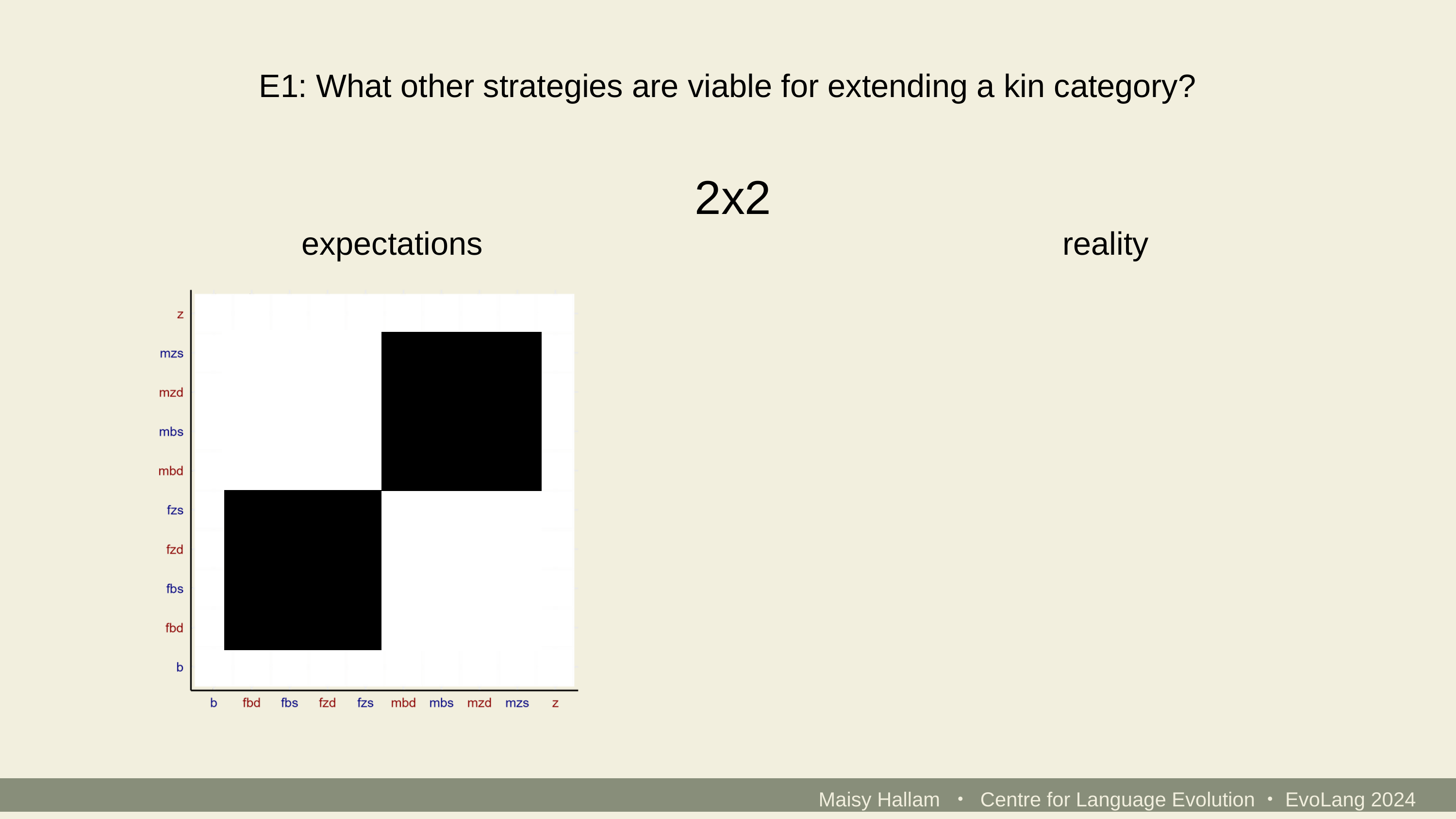

E1: What other strategies are viable for extending a kin category?
2x2
expectations
reality

Maisy Hallam ・ Centre for Language Evolution・EvoLang 2024